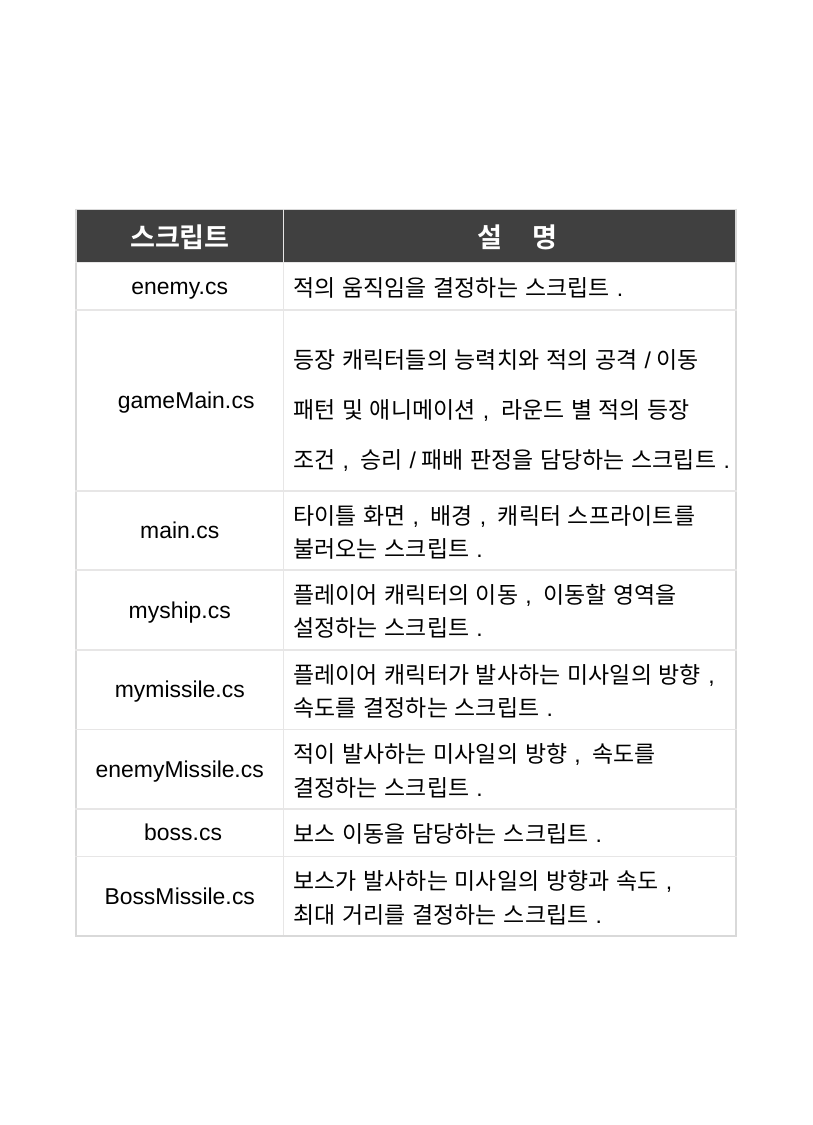

| 스크립트 | 설 명 |
| --- | --- |
| enemy.cs | 적의 움직임을 결정하는 스크립트. |
| gameMain.cs | 등장 캐릭터들의 능력치와 적의 공격/이동 패턴 및 애니메이션, 라운드 별 적의 등장 조건, 승리/패배 판정을 담당하는 스크립트. |
| main.cs | 타이틀 화면, 배경, 캐릭터 스프라이트를 불러오는 스크립트. |
| myship.cs | 플레이어 캐릭터의 이동, 이동할 영역을 설정하는 스크립트. |
| mymissile.cs | 플레이어 캐릭터가 발사하는 미사일의 방향, 속도를 결정하는 스크립트. |
| enemyMissile.cs | 적이 발사하는 미사일의 방향, 속도를 결정하는 스크립트. |
| boss.cs | 보스 이동을 담당하는 스크립트. |
| BossMissile.cs | 보스가 발사하는 미사일의 방향과 속도, 최대 거리를 결정하는 스크립트. |